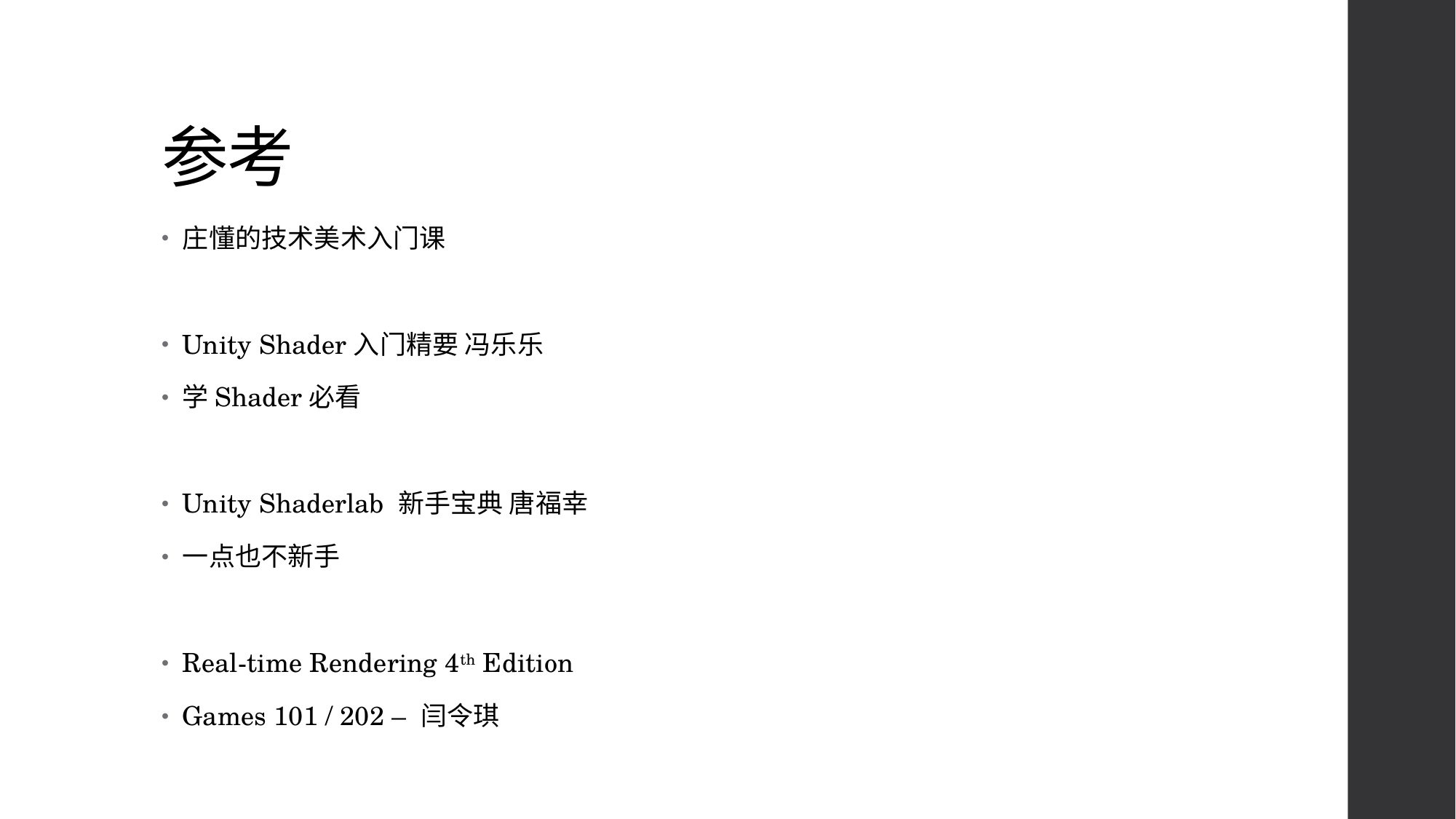

# 参考
庄懂的技术美术入门课

Unity Shader入门精要 冯乐乐
学Shader必看

Unity Shaderlab 新手宝典 唐福幸
一点也不新手

Real-time Rendering 4th Edition
Games 101 / 202 – 闫令琪